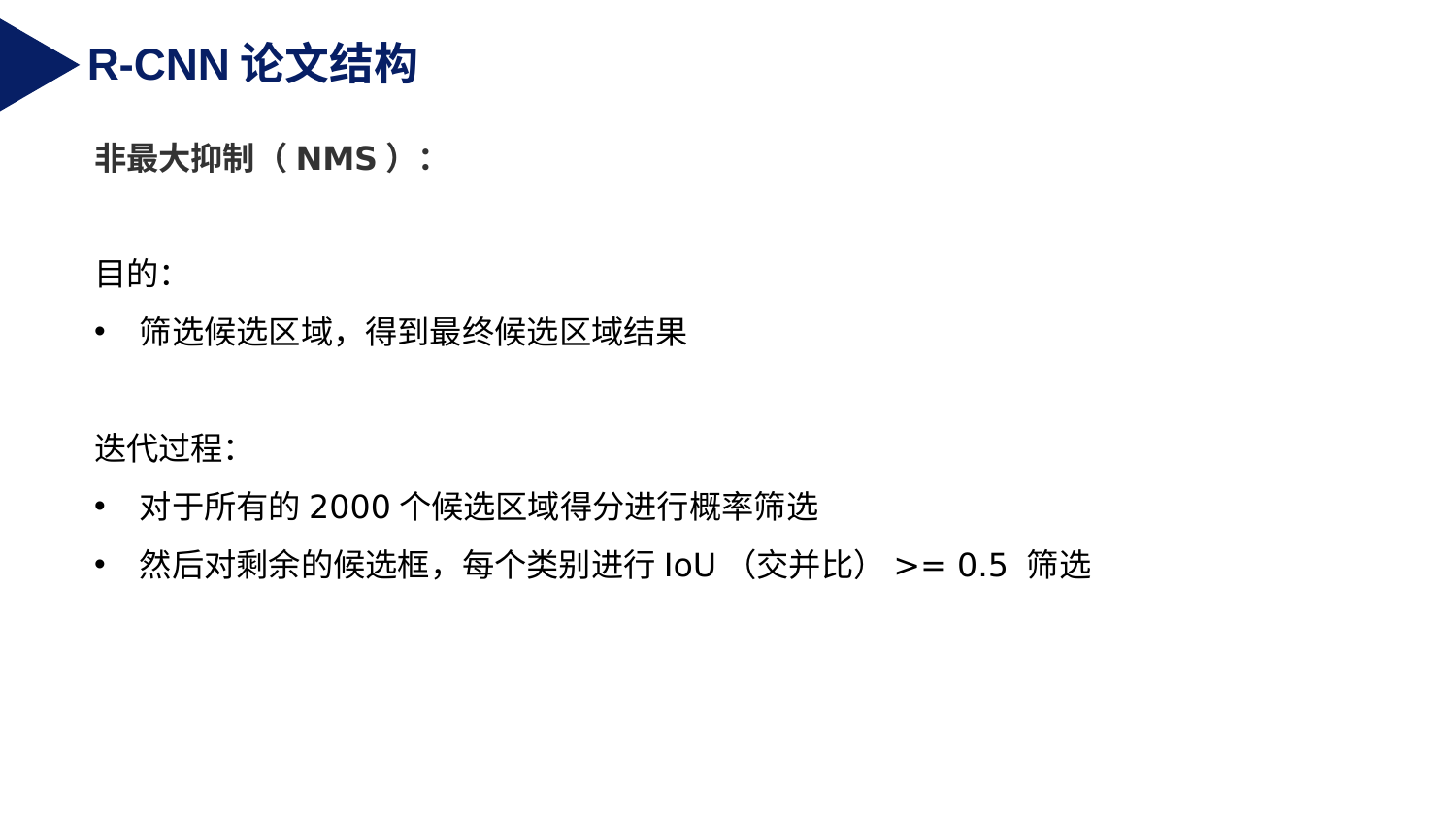

R-CNN论文结构
非最大抑制（NMS）：

目的：
筛选候选区域，得到最终候选区域结果

迭代过程：
对于所有的2000个候选区域得分进行概率筛选
然后对剩余的候选框，每个类别进行IoU（交并比）>= 0.5 筛选